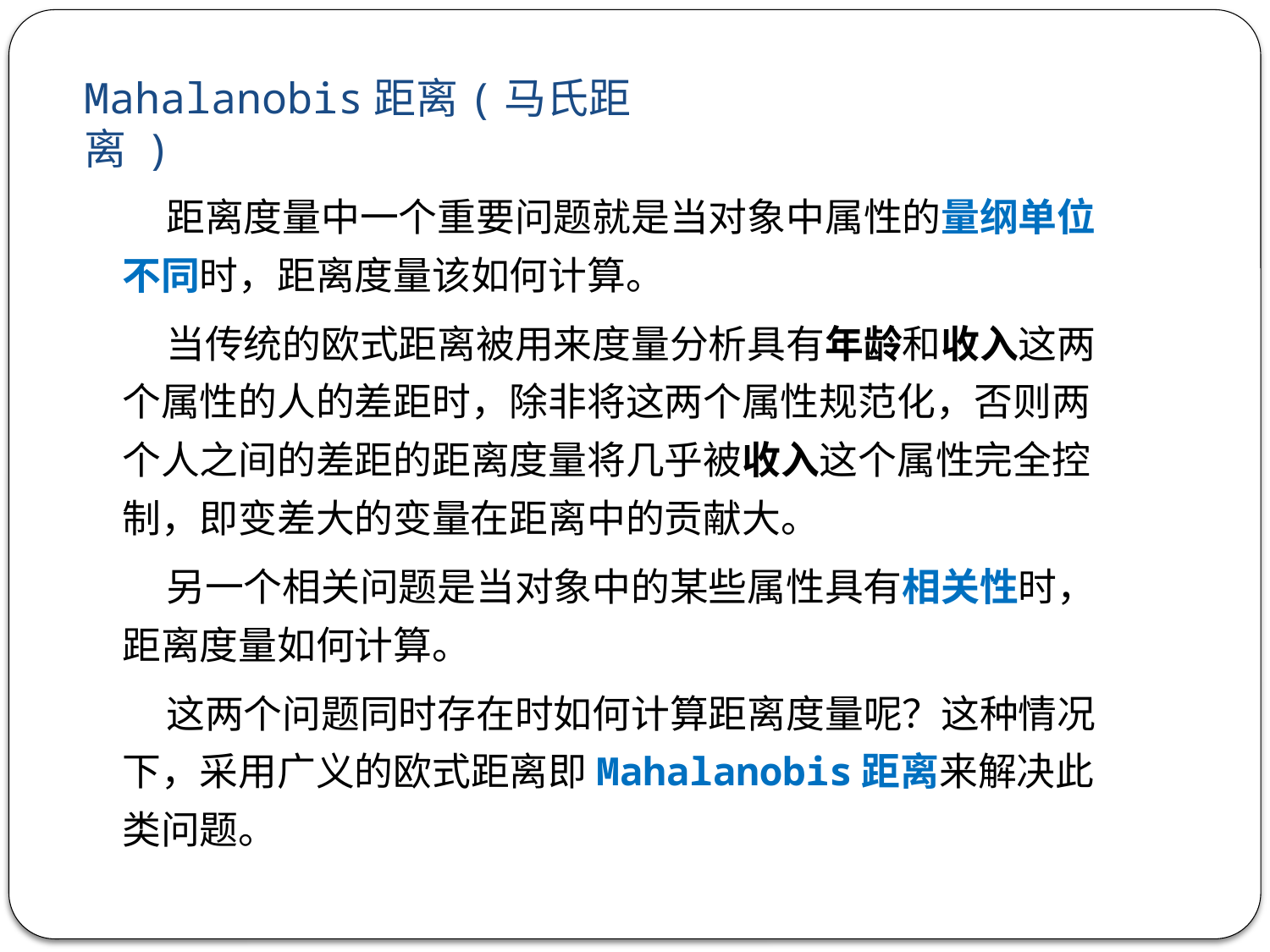

Mahalanobis距离(马氏距离 )
    距离度量中一个重要问题就是当对象中属性的量纲单位不同时，距离度量该如何计算。
    当传统的欧式距离被用来度量分析具有年龄和收入这两个属性的人的差距时，除非将这两个属性规范化，否则两个人之间的差距的距离度量将几乎被收入这个属性完全控制，即变差大的变量在距离中的贡献大。
    另一个相关问题是当对象中的某些属性具有相关性时，距离度量如何计算。
    这两个问题同时存在时如何计算距离度量呢？这种情况下，采用广义的欧式距离即Mahalanobis距离来解决此类问题。